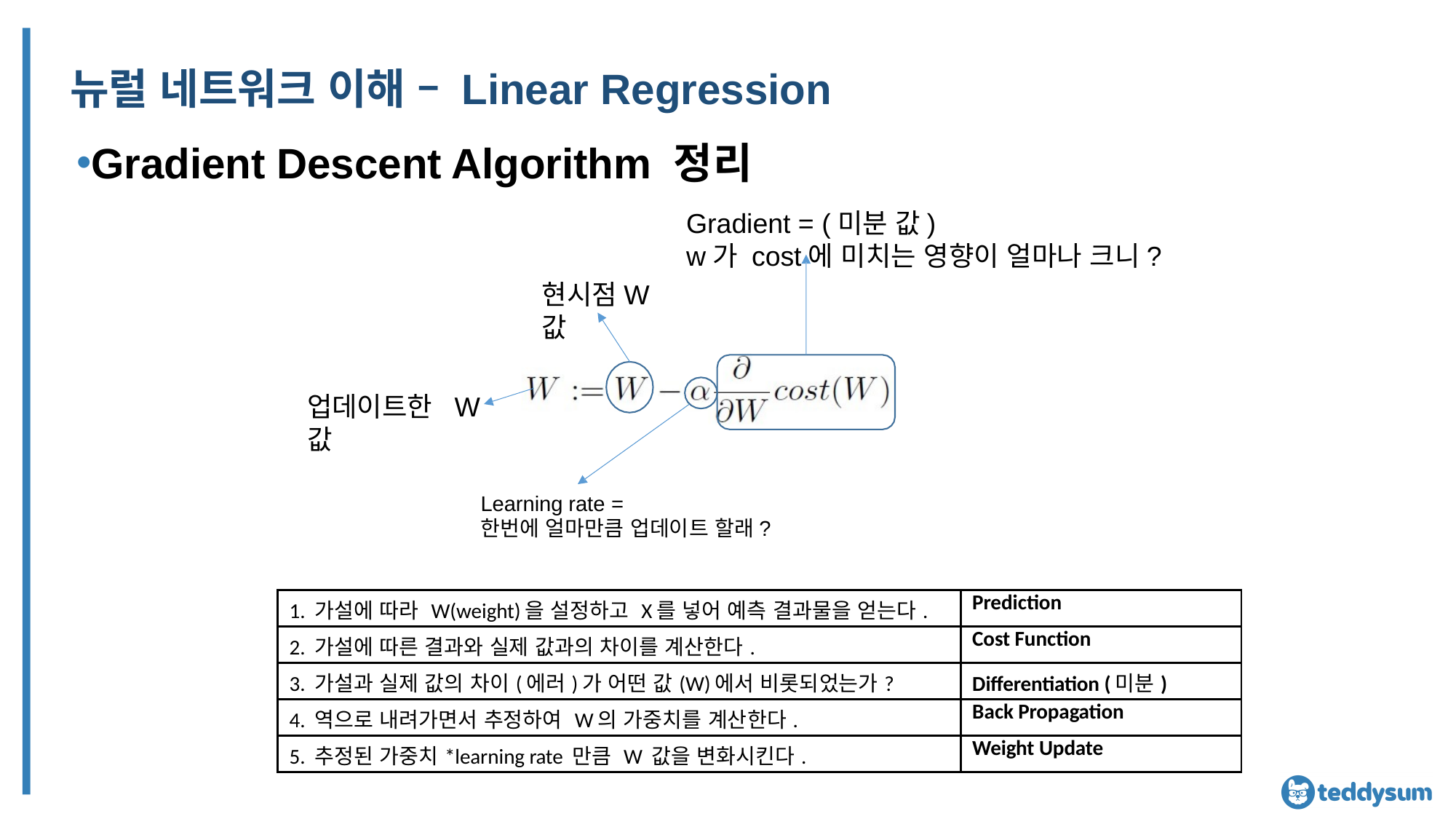

# 뉴럴 네트워크 이해 – Linear Regression
Gradient Descent Algorithm 정리
Gradient = (미분 값)
w가 cost에 미치는 영향이 얼마나 크니?

현시점W 값

업데이트한  W 값

Learning rate =
한번에 얼마만큼 업데이트 할래?
| 1. 가설에 따라 W(weight)을 설정하고 X를 넣어 예측 결과물을 얻는다. | Prediction |
| --- | --- |
| 2. 가설에 따른 결과와 실제 값과의 차이를 계산한다. | Cost Function |
| 3. 가설과 실제 값의 차이(에러)가 어떤 값(W)에서 비롯되었는가? | Differentiation (미분) |
| 4. 역으로 내려가면서 추정하여 W의 가중치를 계산한다. | Back Propagation |
| 5. 추정된 가중치\*learning rate 만큼 W 값을 변화시킨다. | Weight Update |